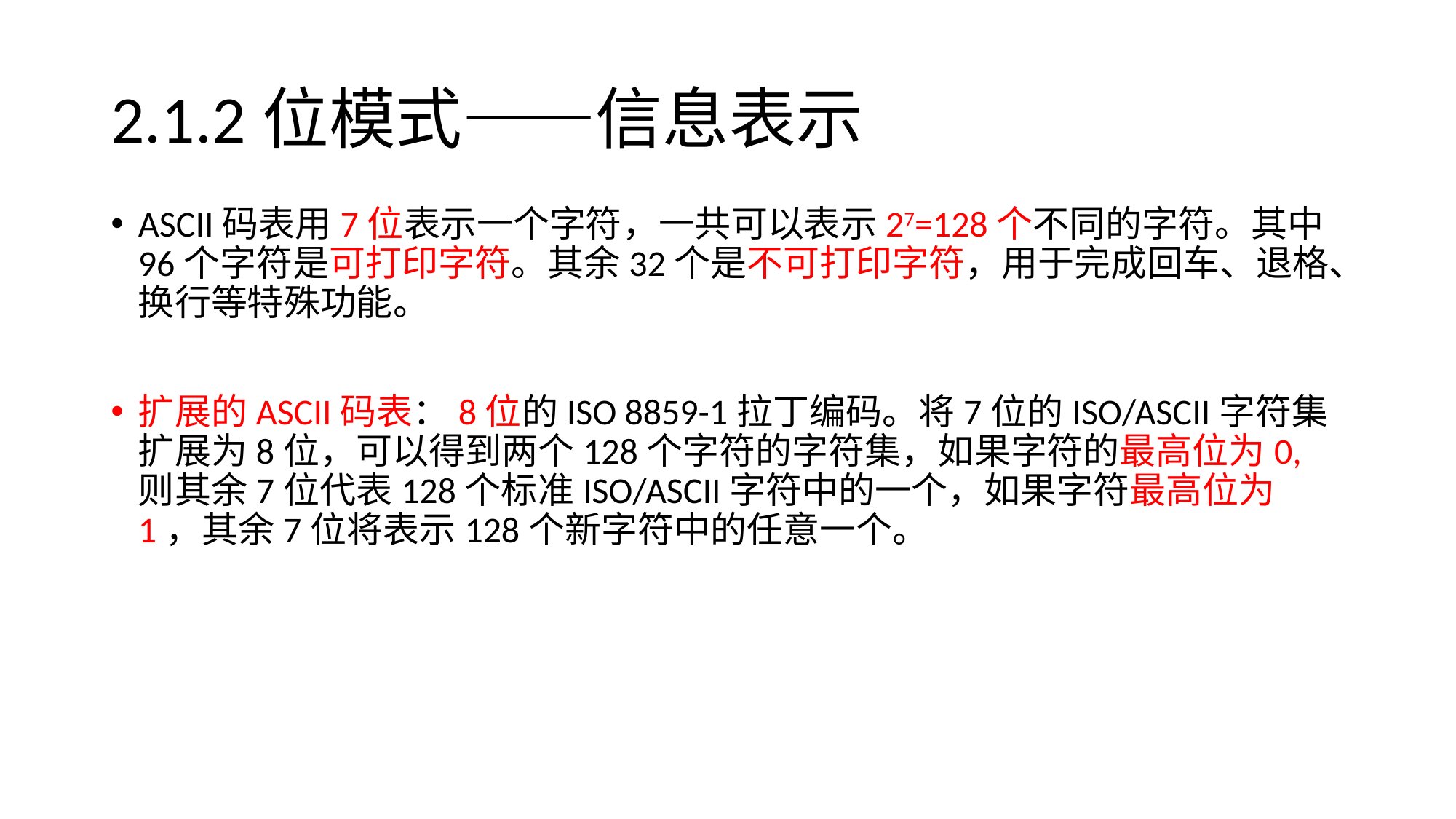

# 2.1.2位模式——信息表示
ASCII码表用7位表示一个字符，一共可以表示27=128个不同的字符。其中96个字符是可打印字符。其余32个是不可打印字符，用于完成回车、退格、换行等特殊功能。

扩展的ASCII码表：8位的ISO 8859-1拉丁编码。将7位的ISO/ASCII字符集扩展为8位，可以得到两个128个字符的字符集，如果字符的最高位为0,则其余7位代表128个标准ISO/ASCII字符中的一个，如果字符最高位为1，其余7位将表示128个新字符中的任意一个。